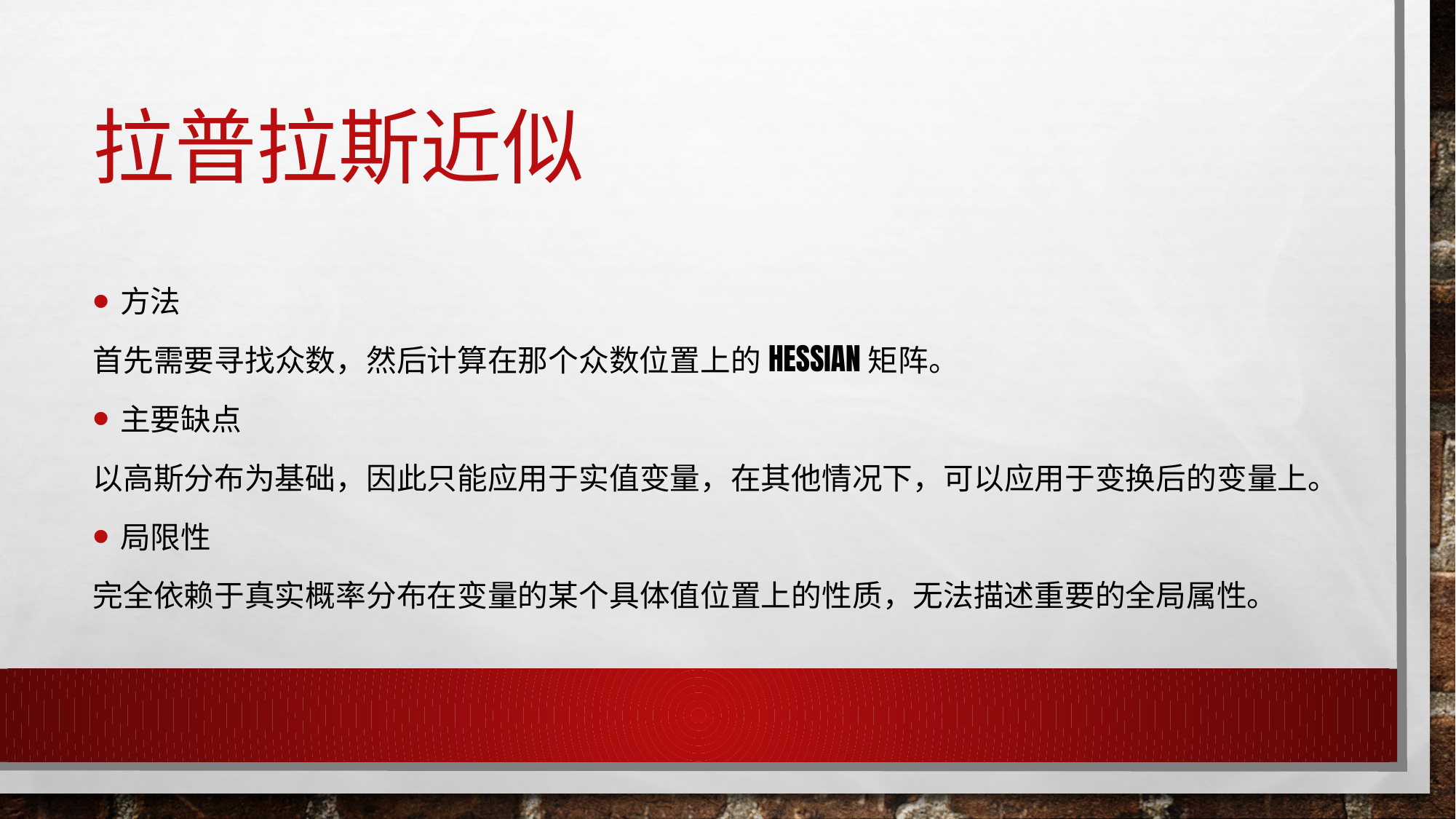

# 拉普拉斯近似
方法
首先需要寻找众数，然后计算在那个众数位置上的Hessian矩阵。
主要缺点
以高斯分布为基础，因此只能应用于实值变量，在其他情况下，可以应用于变换后的变量上。
局限性
完全依赖于真实概率分布在变量的某个具体值位置上的性质，无法描述重要的全局属性。